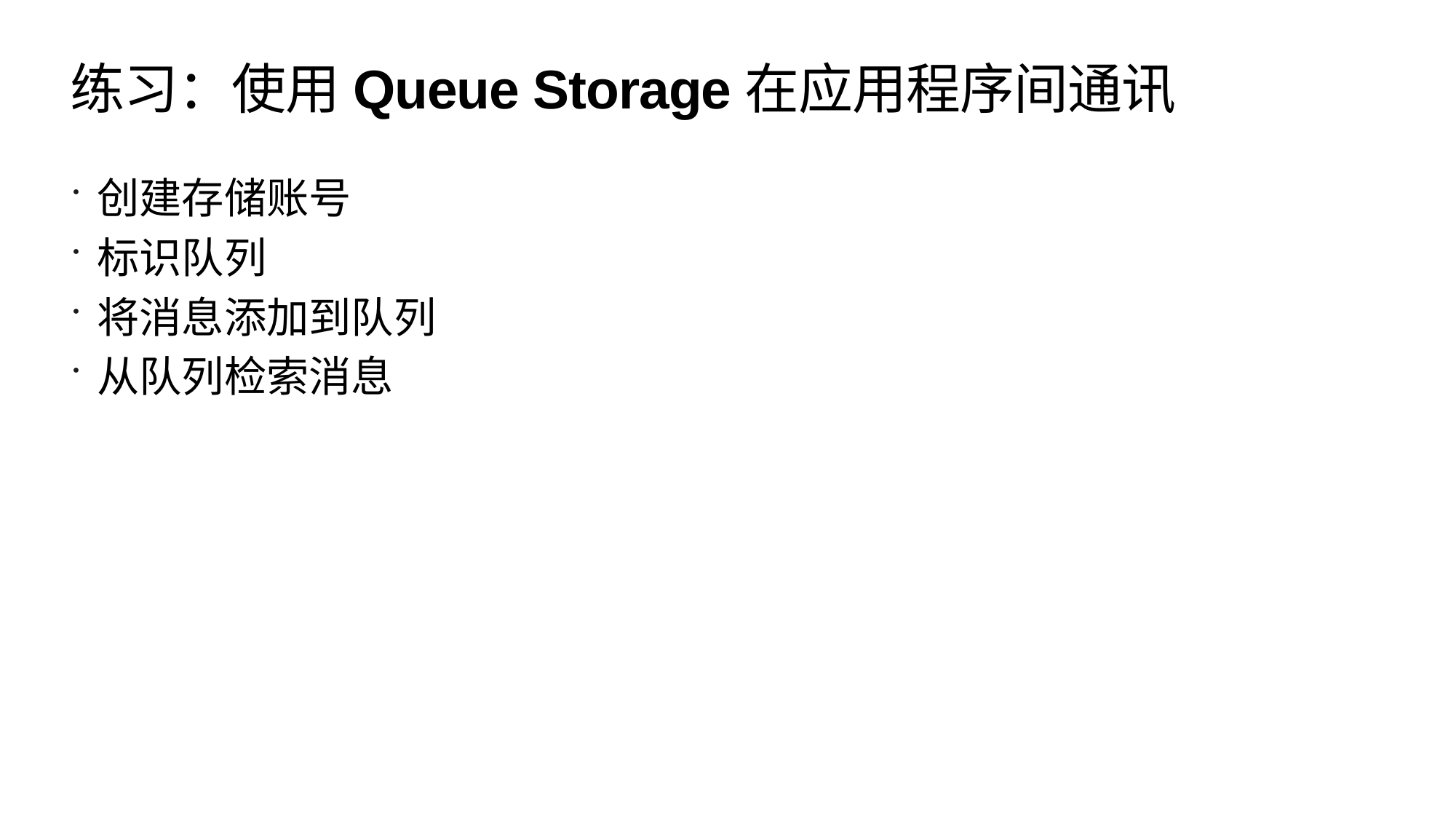

# 练习：使用Queue Storage在应用程序间通讯
创建存储账号
标识队列
将消息添加到队列
从队列检索消息